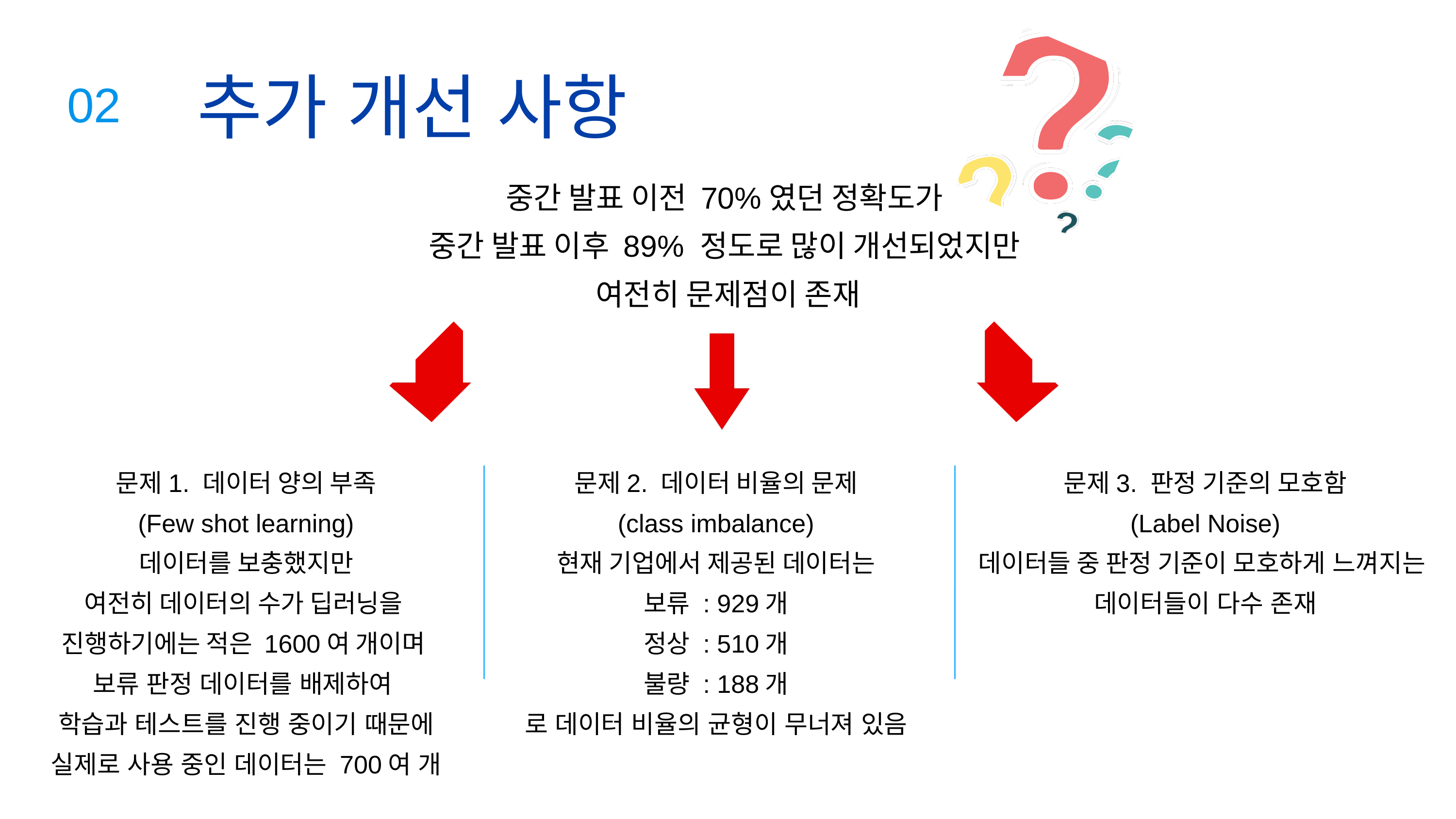

추가 개선 사항
02
중간 발표 이전 70%였던 정확도가
중간 발표 이후 89% 정도로 많이 개선되었지만
여전히 문제점이 존재

문제1. 데이터 양의 부족
(Few shot learning)
데이터를 보충했지만
여전히 데이터의 수가 딥러닝을
진행하기에는 적은 1600여 개이며
보류 판정 데이터를 배제하여
학습과 테스트를 진행 중이기 때문에
실제로 사용 중인 데이터는 700여 개
문제2. 데이터 비율의 문제
(class imbalance)
현재 기업에서 제공된 데이터는
보류 : 929개
정상 : 510개
불량 : 188개
로 데이터 비율의 균형이 무너져 있음
문제3. 판정 기준의 모호함
(Label Noise)
데이터들 중 판정 기준이 모호하게 느껴지는
데이터들이 다수 존재